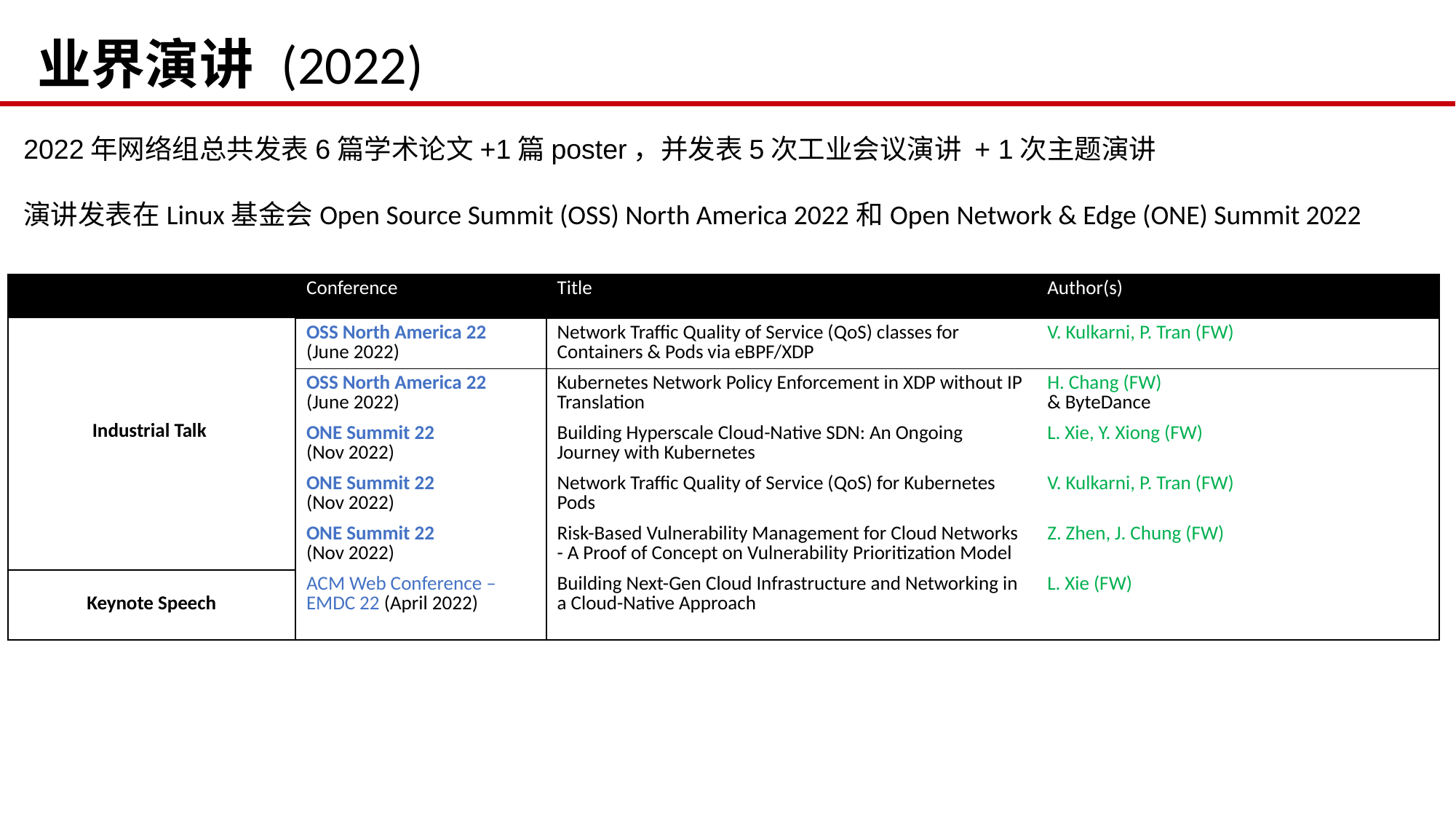

# 业界演讲 (2022)
2022年网络组总共发表6篇学术论文+1篇poster，并发表5次工业会议演讲 + 1次主题演讲

演讲发表在Linux基金会Open Source Summit (OSS) North America 2022和Open Network & Edge (ONE) Summit 2022
|  | Conference | Title | Author(s) |
| --- | --- | --- | --- |
| Industrial Talk | OSS North America 22 (June 2022) | Network Traffic Quality of Service (QoS) classes for Containers & Pods via eBPF/XDP | V. Kulkarni, P. Tran (FW) |
|  | OSS North America 22 (June 2022) | Kubernetes Network Policy Enforcement in XDP without IP Translation | H. Chang (FW) & ByteDance |
|  | ONE Summit 22 (Nov 2022) | Building Hyperscale Cloud-Native SDN: An Ongoing Journey with Kubernetes | L. Xie, Y. Xiong (FW) |
|  | ONE Summit 22 (Nov 2022) | Network Traffic Quality of Service (QoS) for Kubernetes Pods | V. Kulkarni, P. Tran (FW) |
|  | ONE Summit 22 (Nov 2022) | Risk-Based Vulnerability Management for Cloud Networks - A Proof of Concept on Vulnerability Prioritization Model | Z. Zhen, J. Chung (FW) |
| Keynote Speech | ACM Web Conference – EMDC 22 (April 2022) | Building Next-Gen Cloud Infrastructure and Networking in a Cloud-Native Approach | L. Xie (FW) |